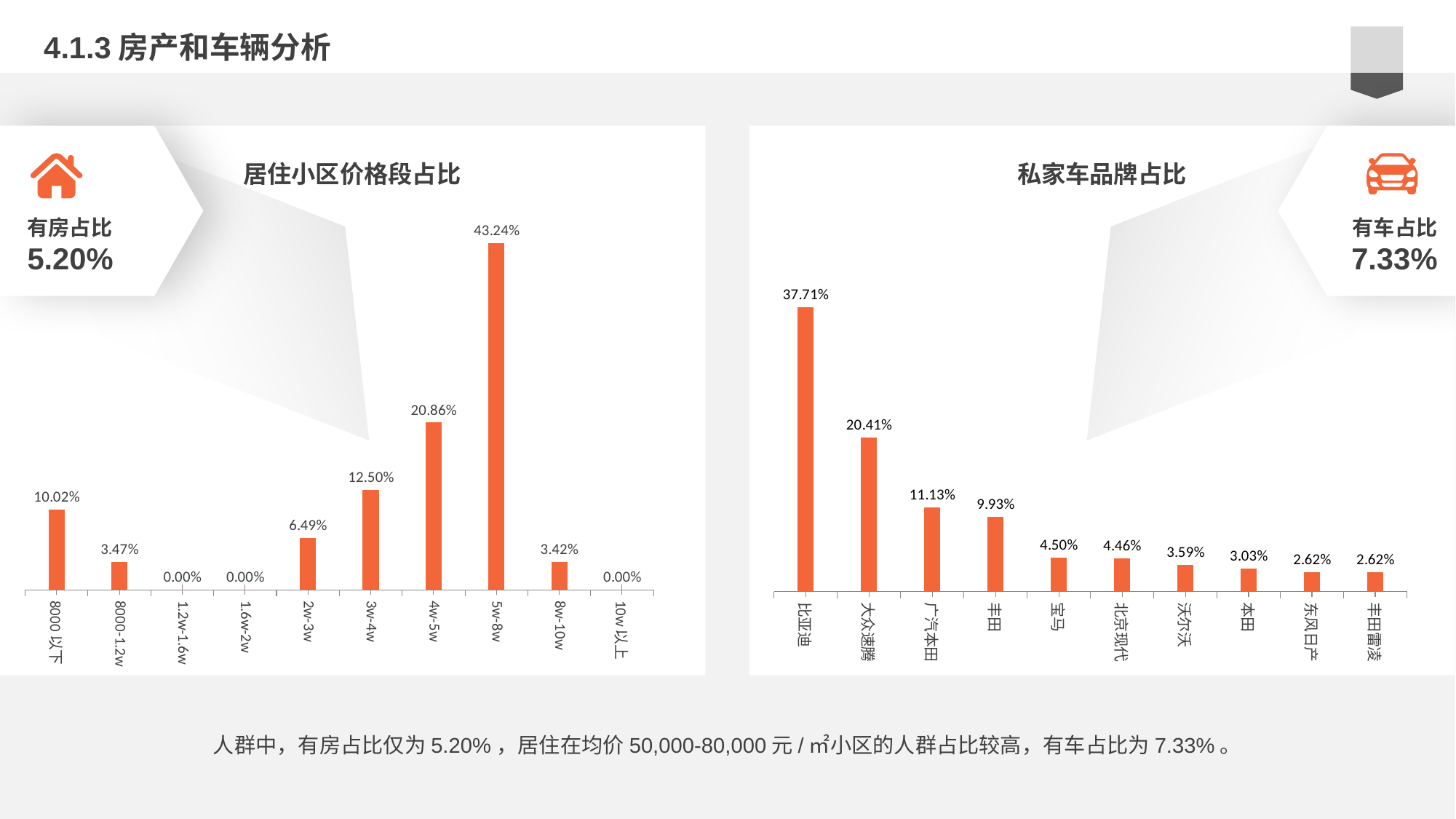

4.1.3房产和车辆分析
109

### Chart

| Category | 系列 1 |
|---|---|
| 8000以下 | 0.1002 |
| 8000-1.2w | 0.0347 |
| 1.2w-1.6w | 0.0 |
| 1.6w-2w | 0.0 |
| 2w-3w | 0.0649 |
| 3w-4w | 0.125 |
| 4w-5w | 0.2086 |
| 5w-8w | 0.4324 |
| 8w-10w | 0.0342 |
| 10w以上 | 0.0 |

### Chart

| Category | 系列 1 |
|---|---|
| 比亚迪 | 0.3771 |
| 大众速腾 | 0.2041 |
| 广汽本田 | 0.1113 |
| 丰田 | 0.0993 |
| 宝马 | 0.045 |
| 北京现代 | 0.0446 |
| 沃尔沃 | 0.0359 |
| 本田 | 0.0303 |
| 东风日产 | 0.0262 |
| 丰田雷凌 | 0.0262 |

居住小区价格段占比
私家车品牌占比
有房占比
5.20%
有车占比
7.33%
人群中，有房占比仅为5.20%，居住在均价50,000-80,000元/㎡小区的人群占比较高，有车占比为7.33%。